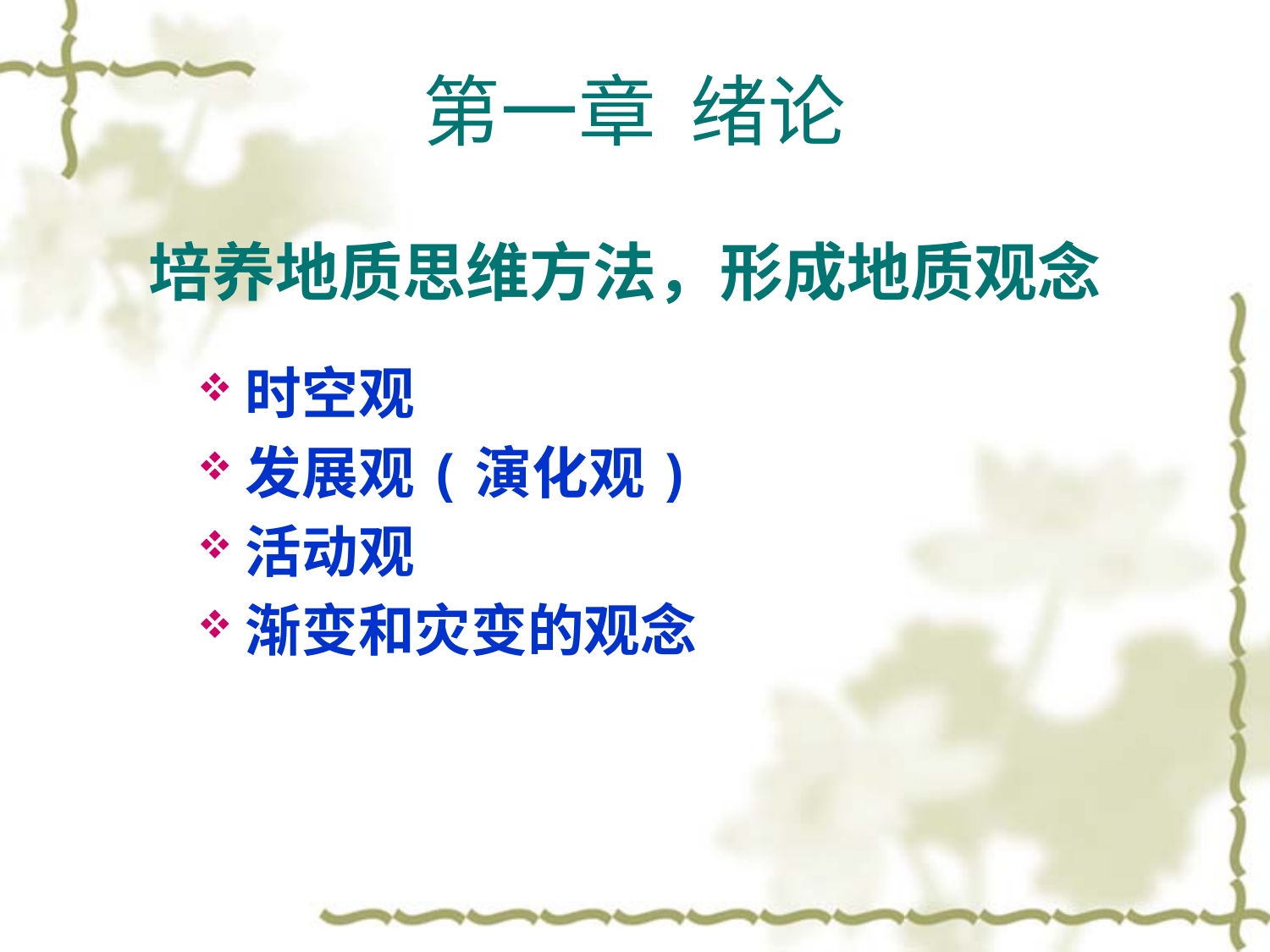

第一章  绪论
# 培养地质思维方法，形成地质观念
时空观
发展观(演化观)
活动观
渐变和灾变的观念